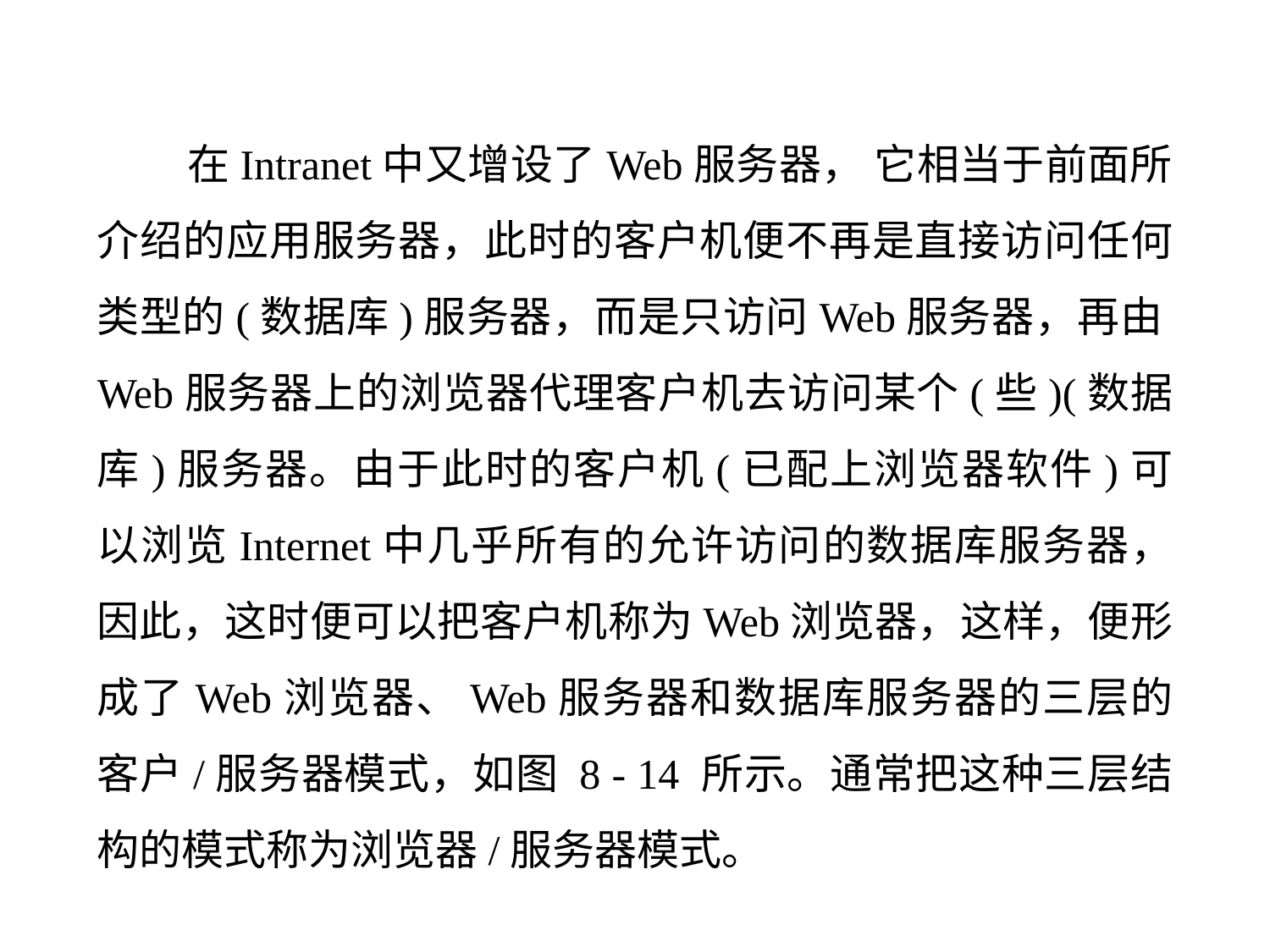

在Intranet中又增设了Web服务器， 它相当于前面所介绍的应用服务器，此时的客户机便不再是直接访问任何类型的(数据库)服务器，而是只访问Web服务器，再由Web服务器上的浏览器代理客户机去访问某个(些)(数据库)服务器。由于此时的客户机(已配上浏览器软件)可以浏览Internet中几乎所有的允许访问的数据库服务器，因此，这时便可以把客户机称为Web浏览器，这样，便形成了Web浏览器、Web服务器和数据库服务器的三层的客户/服务器模式，如图 8 - 14 所示。通常把这种三层结构的模式称为浏览器/服务器模式。